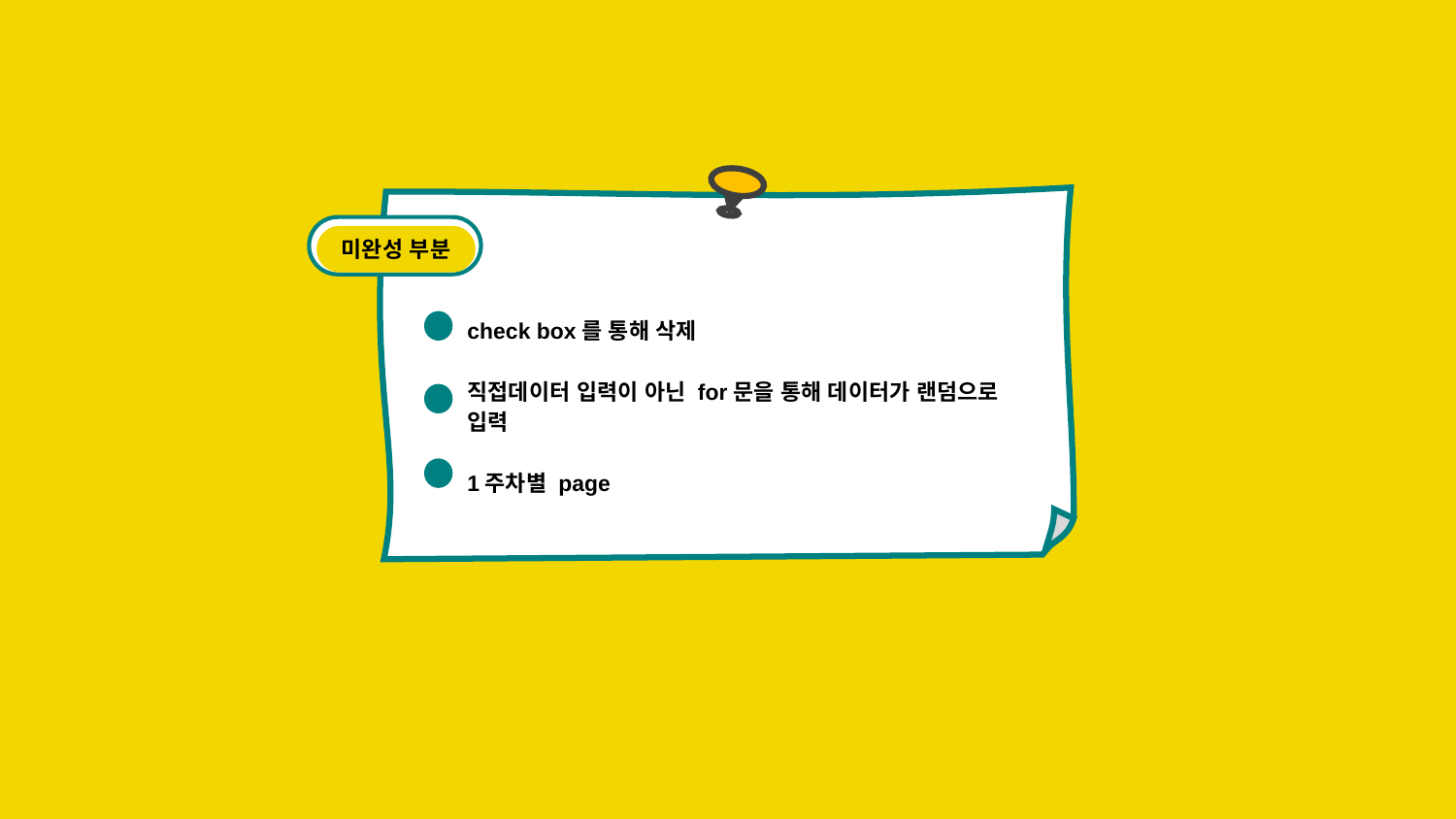

CONTENTS
미완성 부분
check box를 통해 삭제

직접데이터 입력이 아닌 for문을 통해 데이터가 랜덤으로 입력

1주차별 page